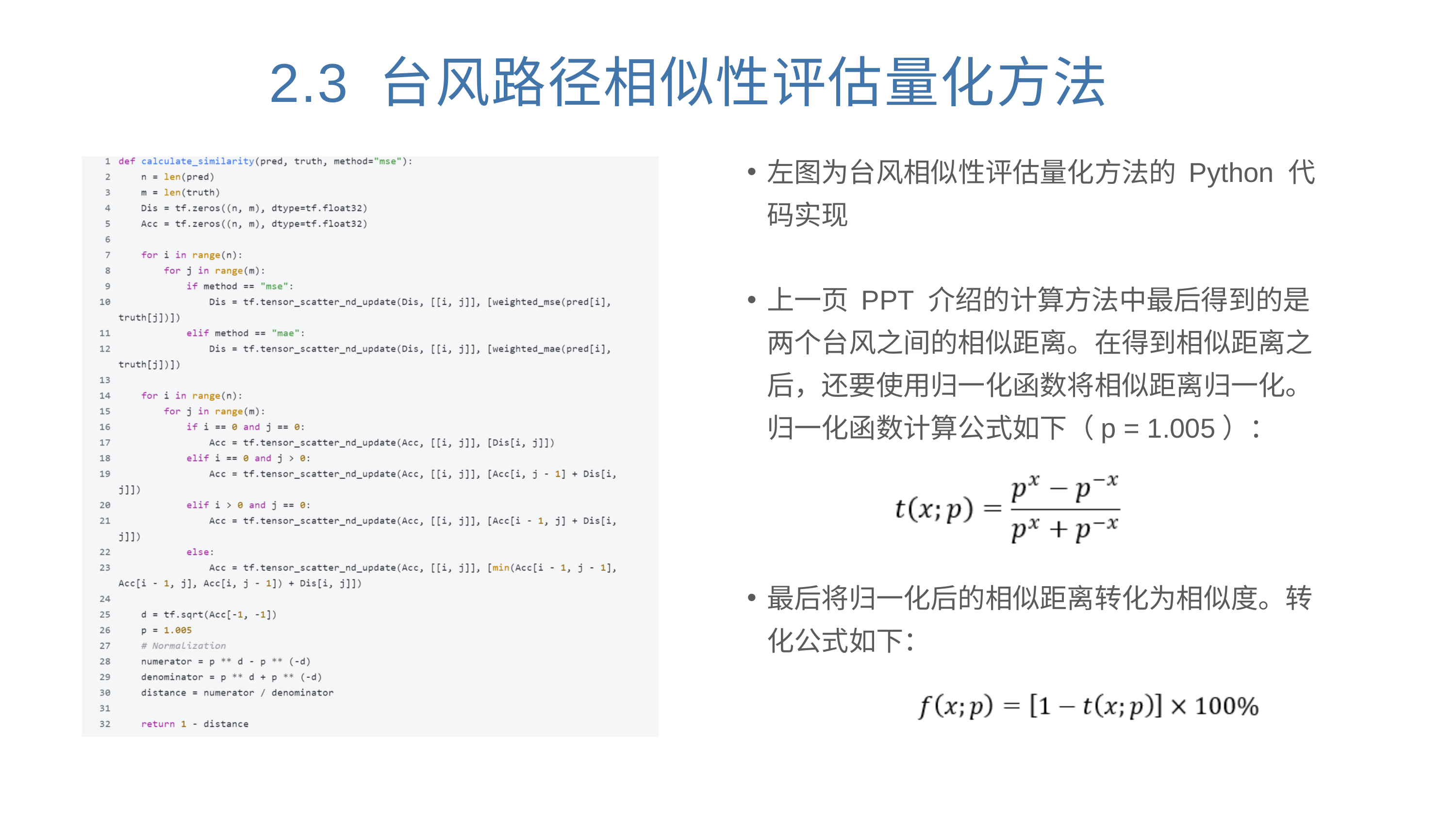

2.3 台风路径相似性评估量化方法
左图为台风相似性评估量化方法的 Python 代码实现

上一页 PPT 介绍的计算方法中最后得到的是两个台风之间的相似距离。在得到相似距离之后，还要使用归一化函数将相似距离归一化。归一化函数计算公式如下（p = 1.005）：

最后将归一化后的相似距离转化为相似度。转化公式如下：